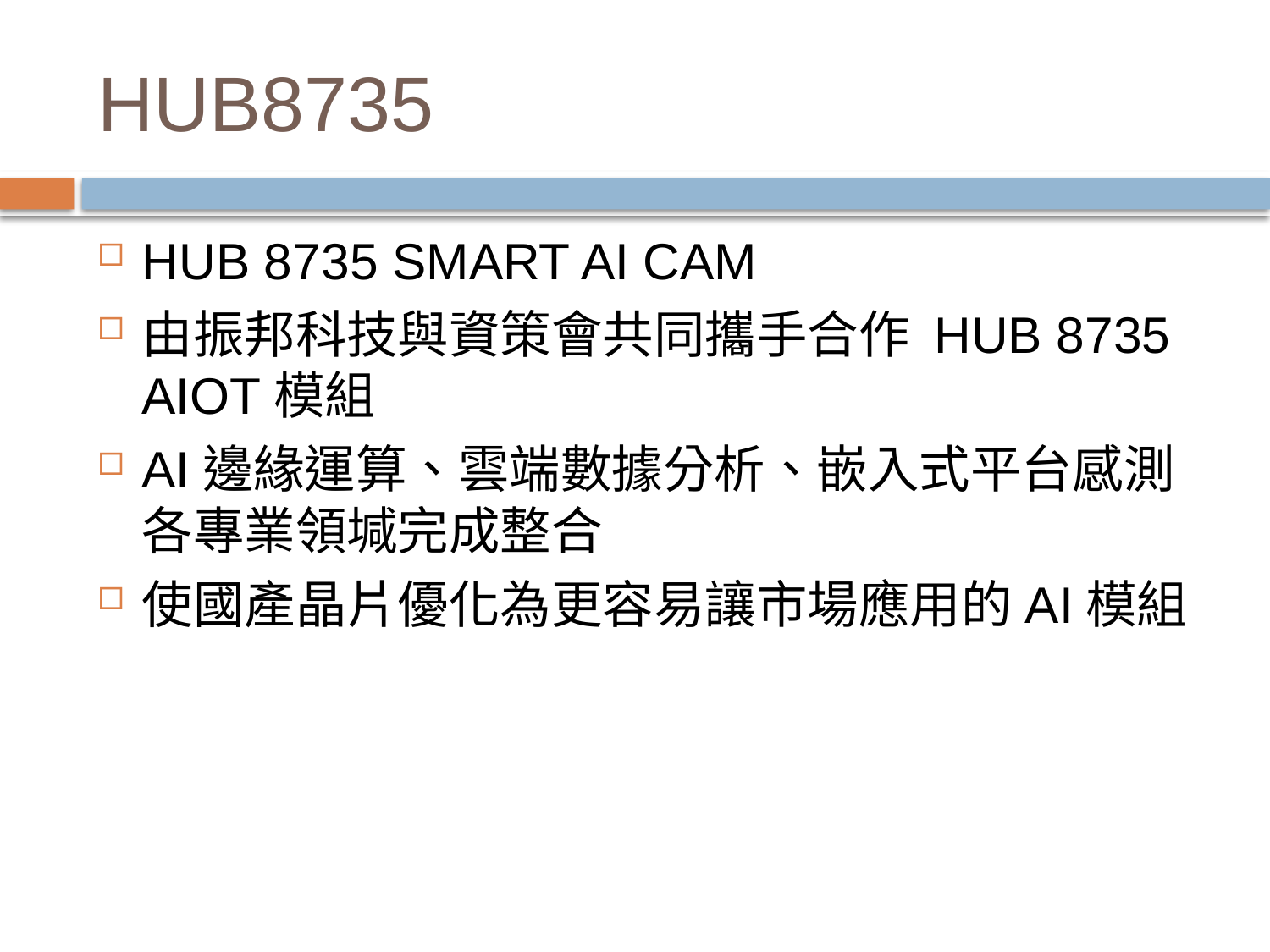

# HUB8735
HUB 8735 SMART AI CAM
由振邦科技與資策會共同攜手合作 HUB 8735 AIOT模組
AI邊緣運算、雲端數據分析、嵌入式平台感測各專業領堿完成整合
使國產晶片優化為更容易讓市場應用的AI模組